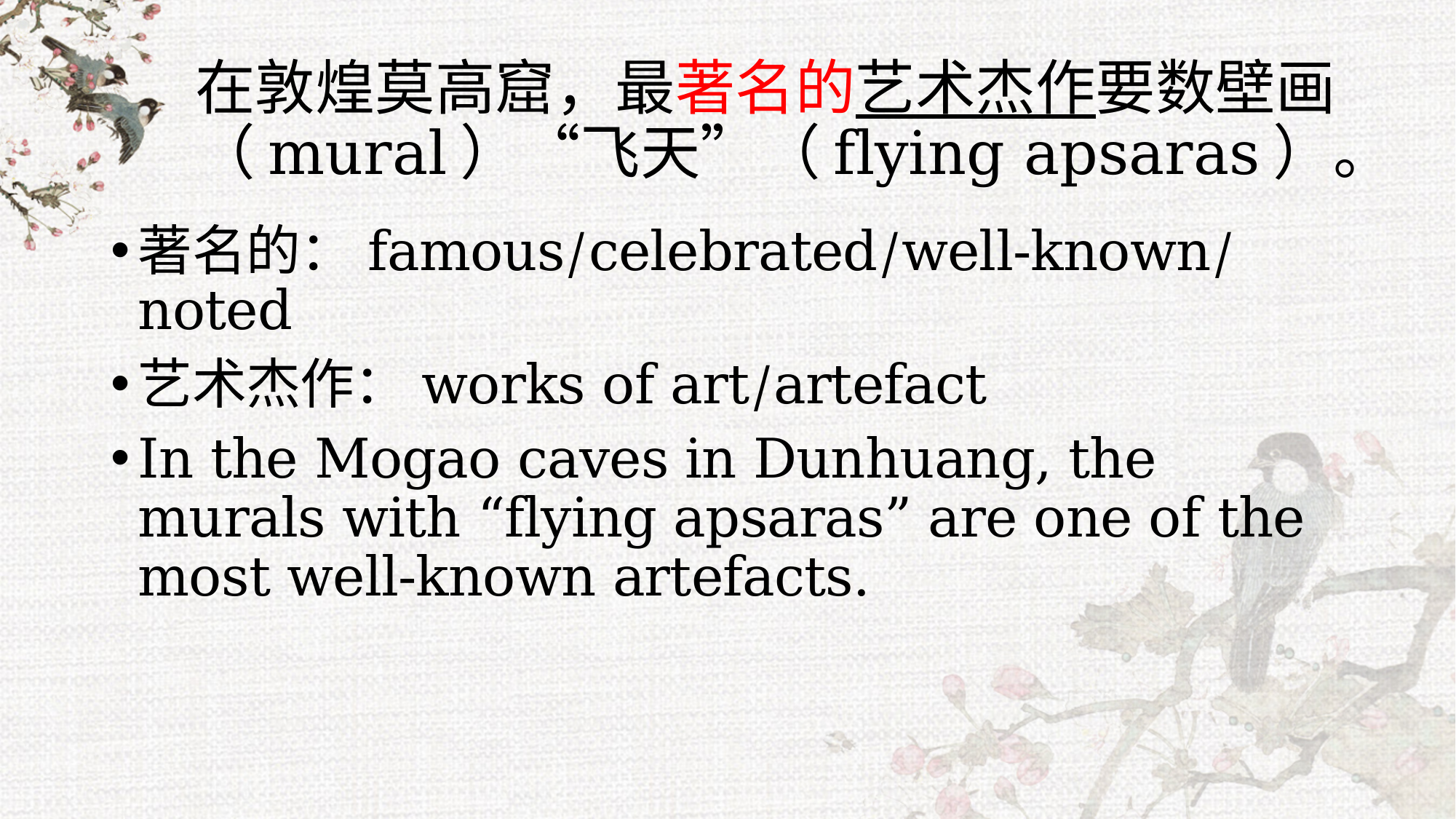

# 在敦煌莫高窟，最著名的艺术杰作要数壁画（mural）“飞天”（flying apsaras）。
著名的：famous/celebrated/well-known/noted
艺术杰作：works of art/artefact
In the Mogao caves in Dunhuang, the murals with “flying apsaras” are one of the most well-known artefacts.